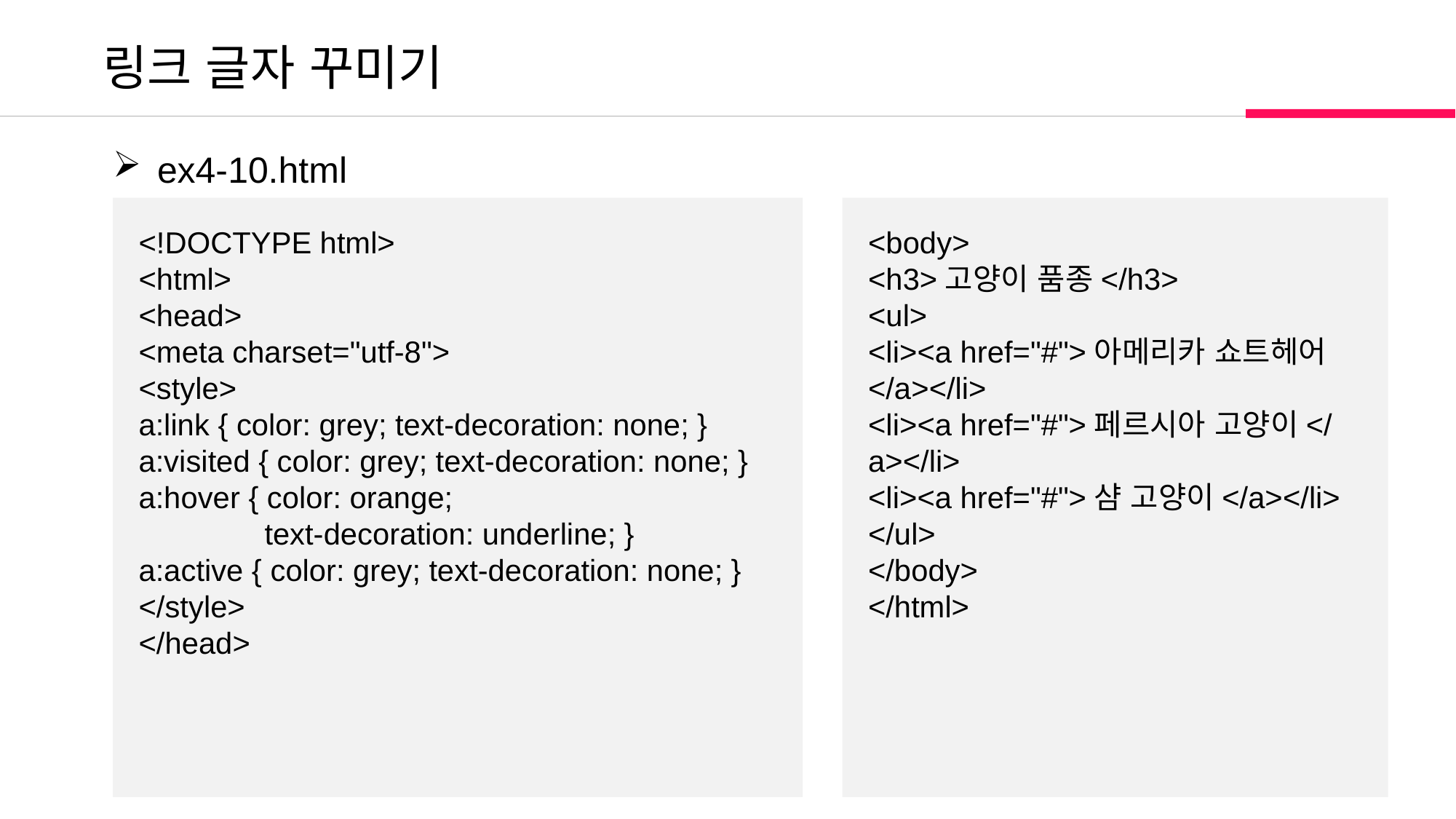

링크 글자 꾸미기

 ex4-10.html
<!DOCTYPE html>
<html>
<head>
<meta charset="utf-8">
<style>
a:link { color: grey; text-decoration: none; }
a:visited { color: grey; text-decoration: none; }
a:hover { color: orange;
	  text-decoration: underline; }
a:active { color: grey; text-decoration: none; }
</style>
</head>
<body>
<h3>고양이 품종</h3>
<ul>
<li><a href="#">아메리카 쇼트헤어</a></li>
<li><a href="#">페르시아 고양이</a></li>
<li><a href="#">샴 고양이</a></li>
</ul>
</body>
</html>